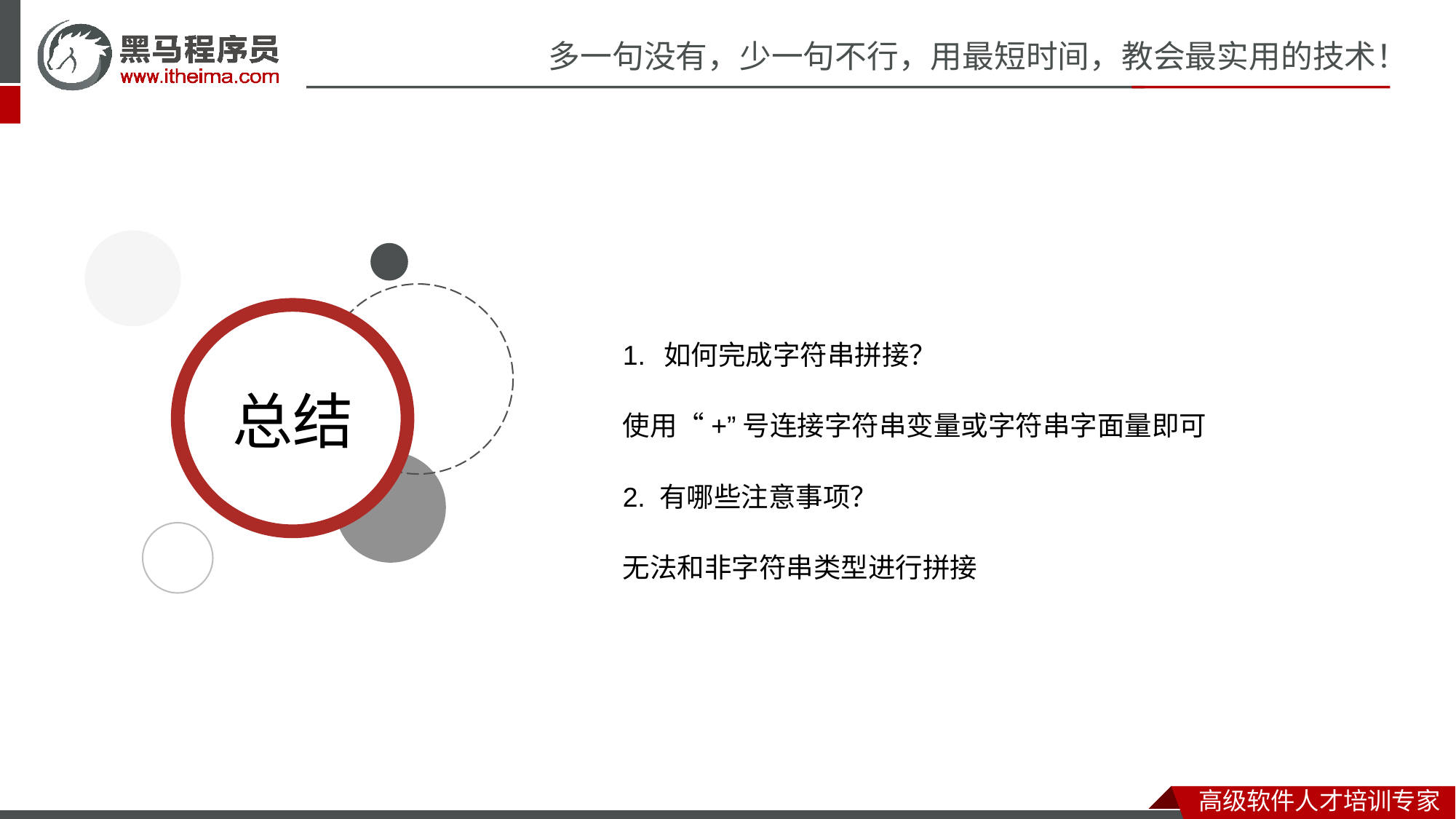

如何完成字符串拼接？
使用“+”号连接字符串变量或字符串字面量即可
2. 有哪些注意事项？
无法和非字符串类型进行拼接